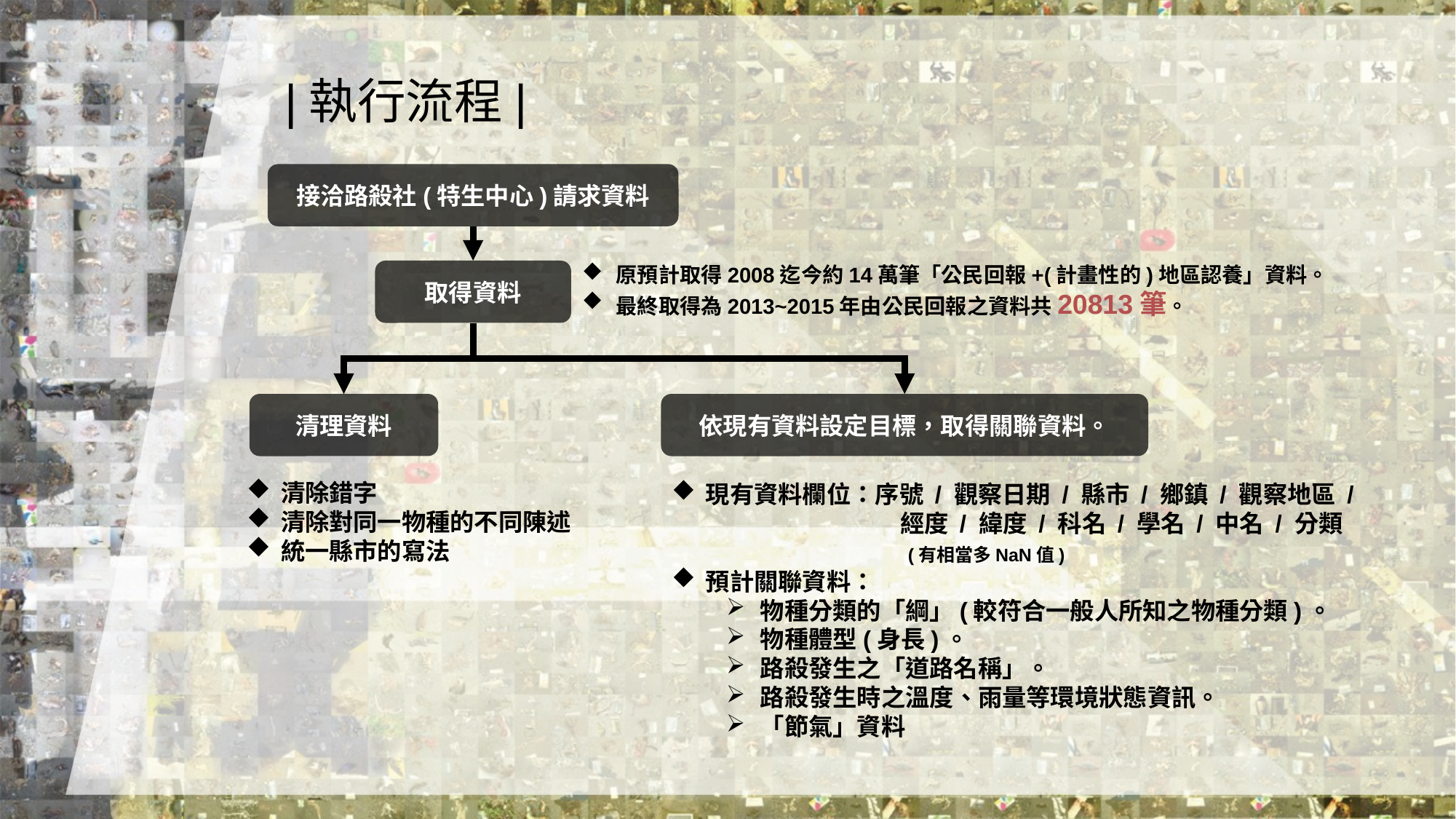

|執行流程|
接洽路殺社(特生中心)請求資料
原預計取得2008迄今約14萬筆「公民回報+(計畫性的)地區認養」資料。
最終取得為2013~2015年由公民回報之資料共20813筆。
取得資料
依現有資料設定目標，取得關聯資料。
清理資料
清除錯字
清除對同一物種的不同陳述
統一縣市的寫法
現有資料欄位：序號 / 觀察日期 / 縣市 / 鄉鎮 / 觀察地區 /
                            經度 / 緯度 / 科名 / 學名 / 中名 / 分類
	                (有相當多NaN值)
預計關聯資料：
物種分類的「綱」(較符合一般人所知之物種分類)。
物種體型(身長)。
路殺發生之「道路名稱」。
路殺發生時之溫度、雨量等環境狀態資訊。
「節氣」資料